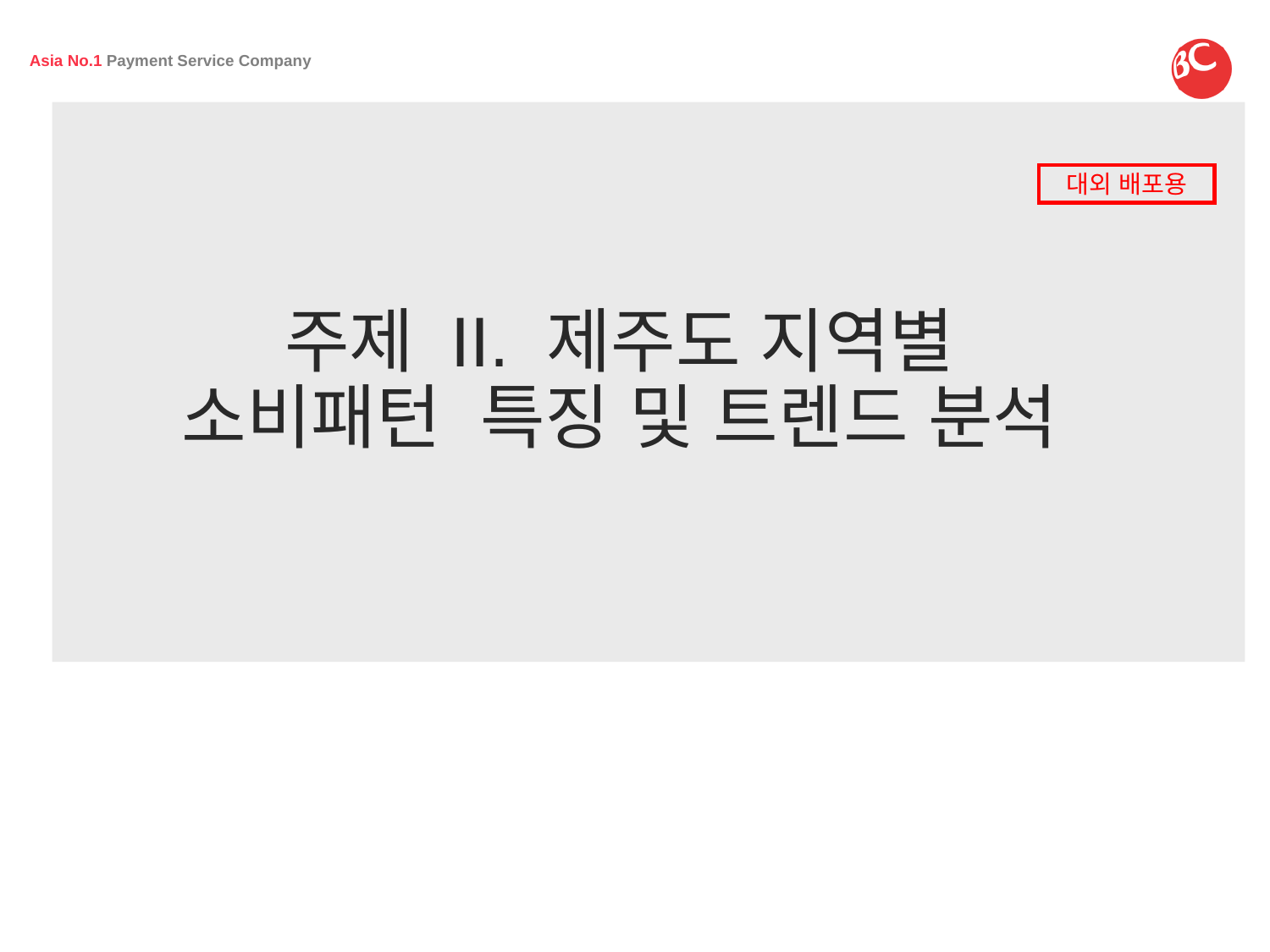

대외 배포용

# 주제 II. 제주도 지역별 소비패턴  특징 및 트렌드 분석